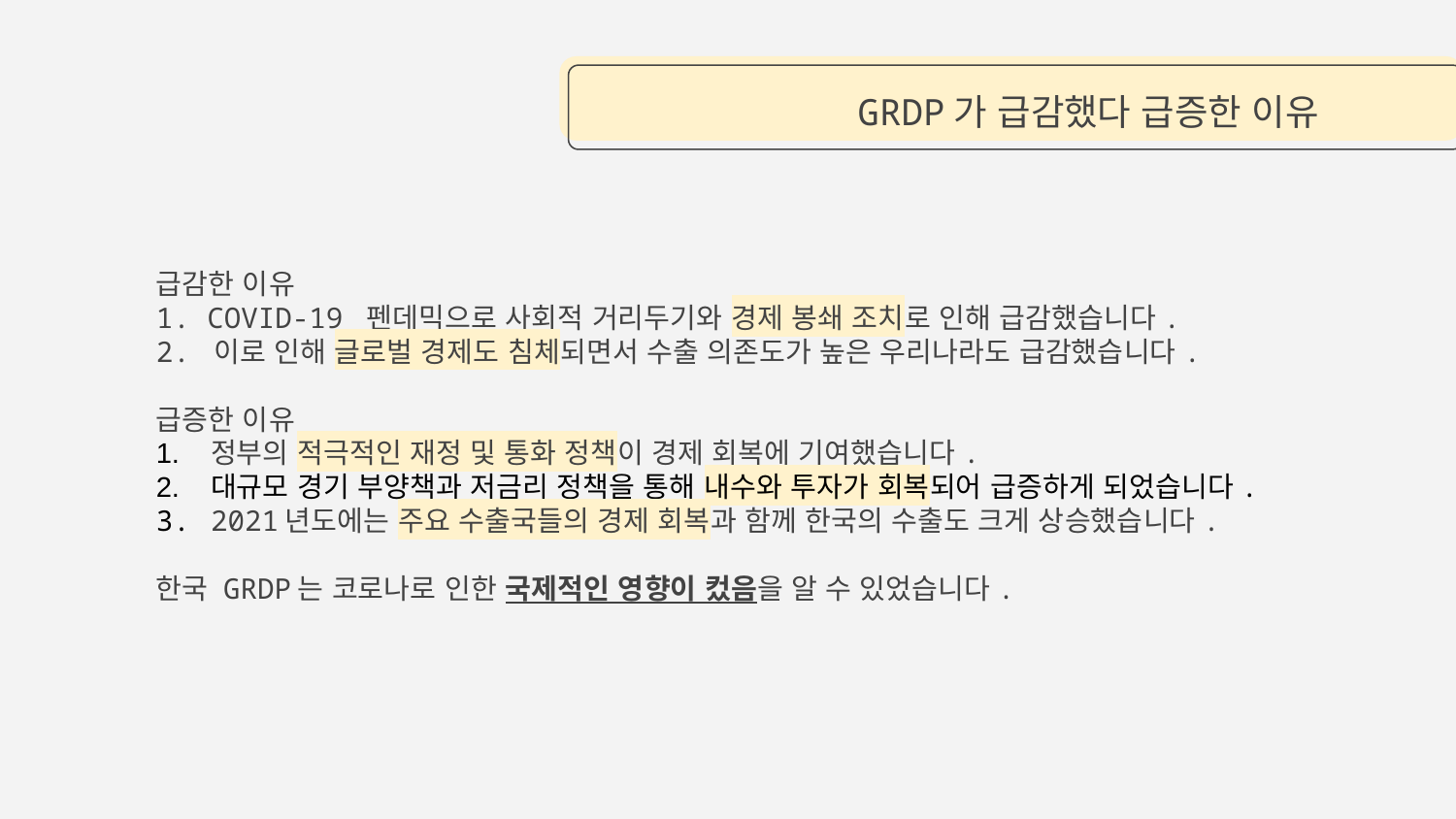

# GRDP가 급감했다 급증한 이유
급감한 이유
1. COVID-19 펜데믹으로 사회적 거리두기와 경제 봉쇄 조치로 인해 급감했습니다.
2. 이로 인해 글로벌 경제도 침체되면서 수출 의존도가 높은 우리나라도 급감했습니다.

급증한 이유
정부의 적극적인 재정 및 통화 정책이 경제 회복에 기여했습니다.
대규모 경기 부양책과 저금리 정책을 통해 내수와 투자가 회복되어 급증하게 되었습니다.
2021년도에는 주요 수출국들의 경제 회복과 함께 한국의 수출도 크게 상승했습니다.

한국 GRDP는 코로나로 인한 국제적인 영향이 컸음을 알 수 있었습니다.